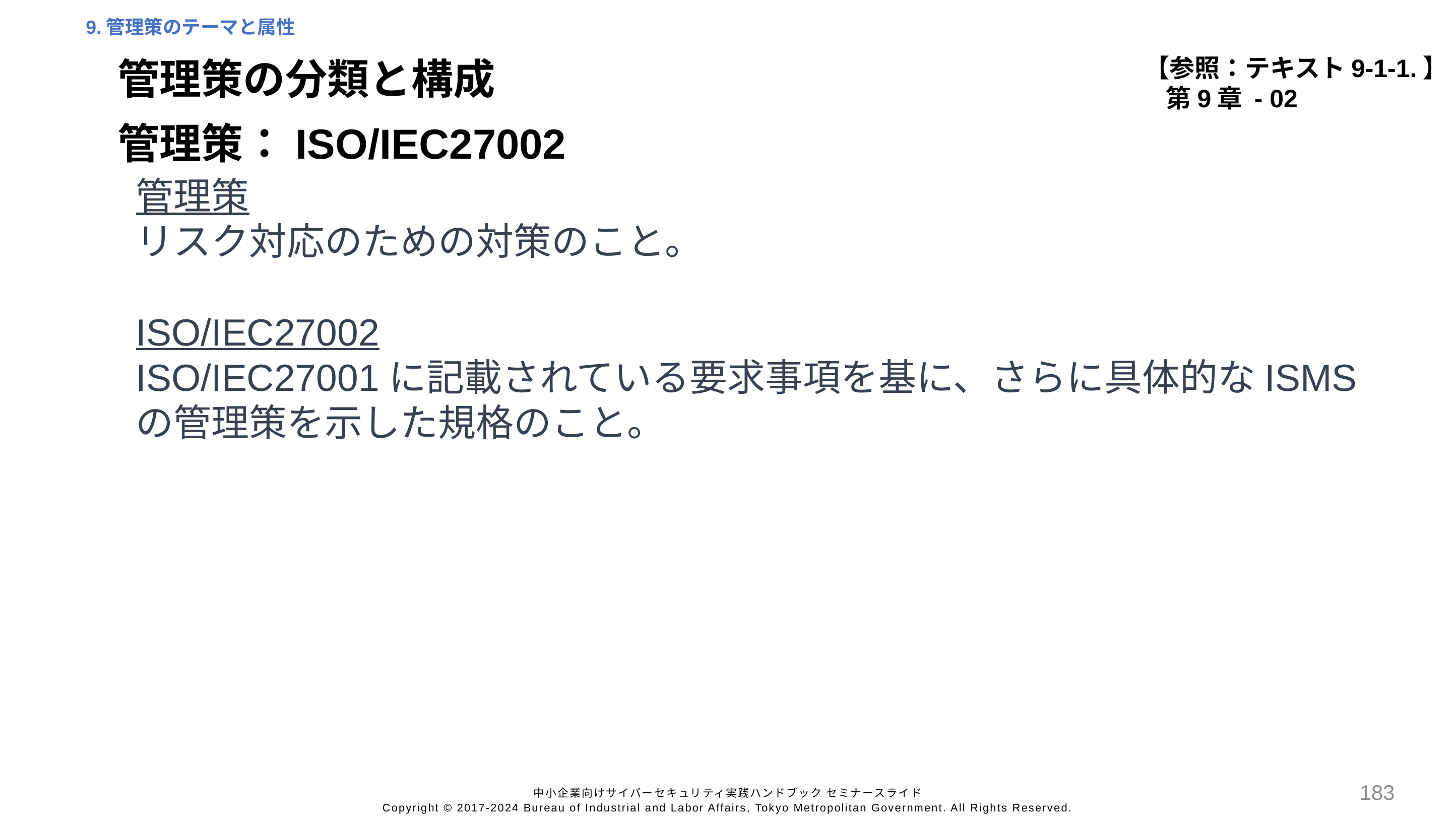

9.管理策のテーマと属性
【参照：テキスト9-1-1.】
第9章 - 02
管理策の分類と構成
管理策：ISO/IEC27002
管理策
リスク対応のための対策のこと。

ISO/IEC27002
ISO/IEC27001に記載されている要求事項を基に、さらに具体的なISMSの管理策を示した規格のこと。

183